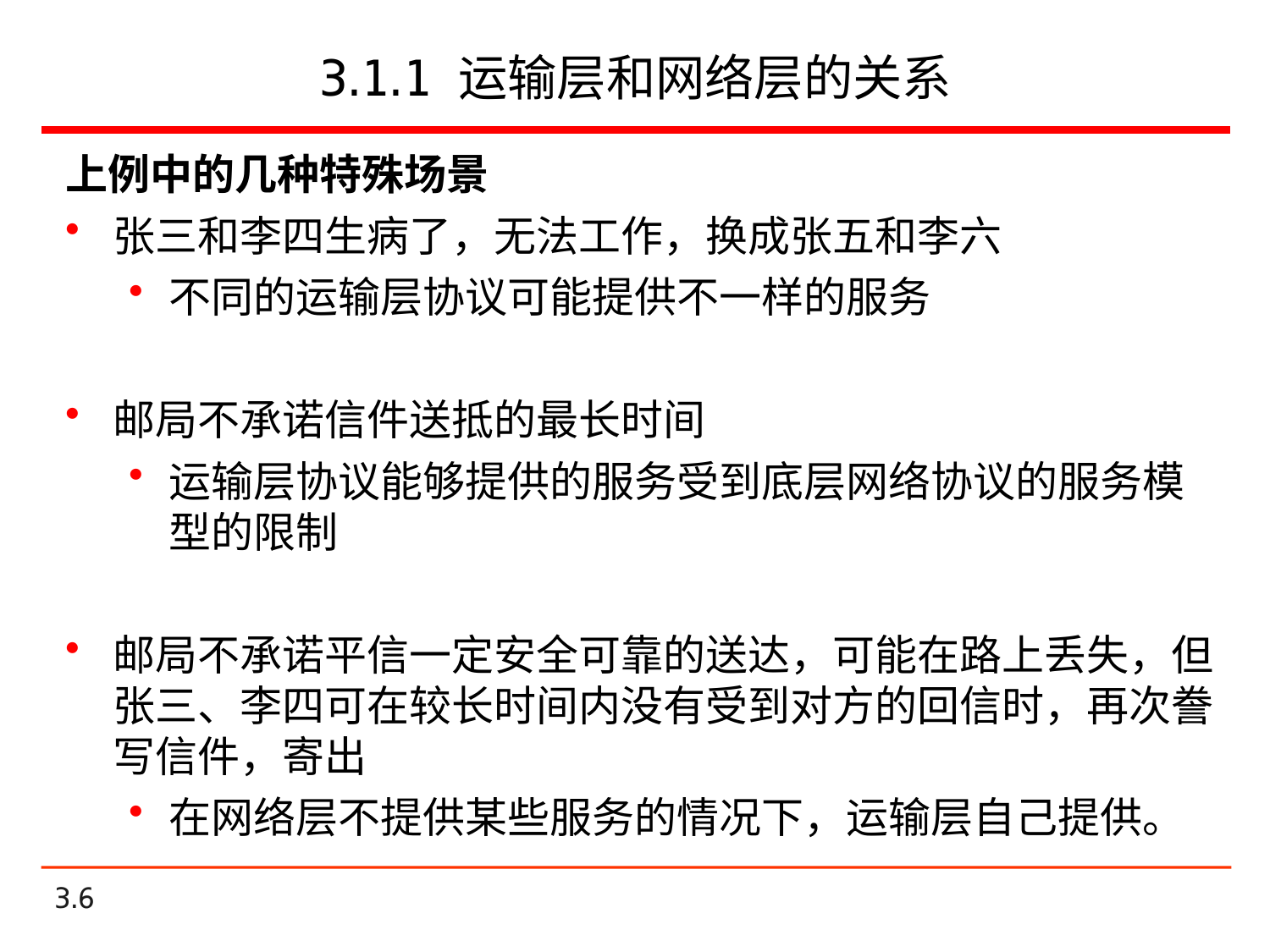

# 3.1.1 运输层和网络层的关系
上例中的几种特殊场景
张三和李四生病了，无法工作，换成张五和李六
不同的运输层协议可能提供不一样的服务

邮局不承诺信件送抵的最长时间
运输层协议能够提供的服务受到底层网络协议的服务模型的限制

邮局不承诺平信一定安全可靠的送达，可能在路上丢失，但张三、李四可在较长时间内没有受到对方的回信时，再次誊写信件，寄出
在网络层不提供某些服务的情况下，运输层自己提供。